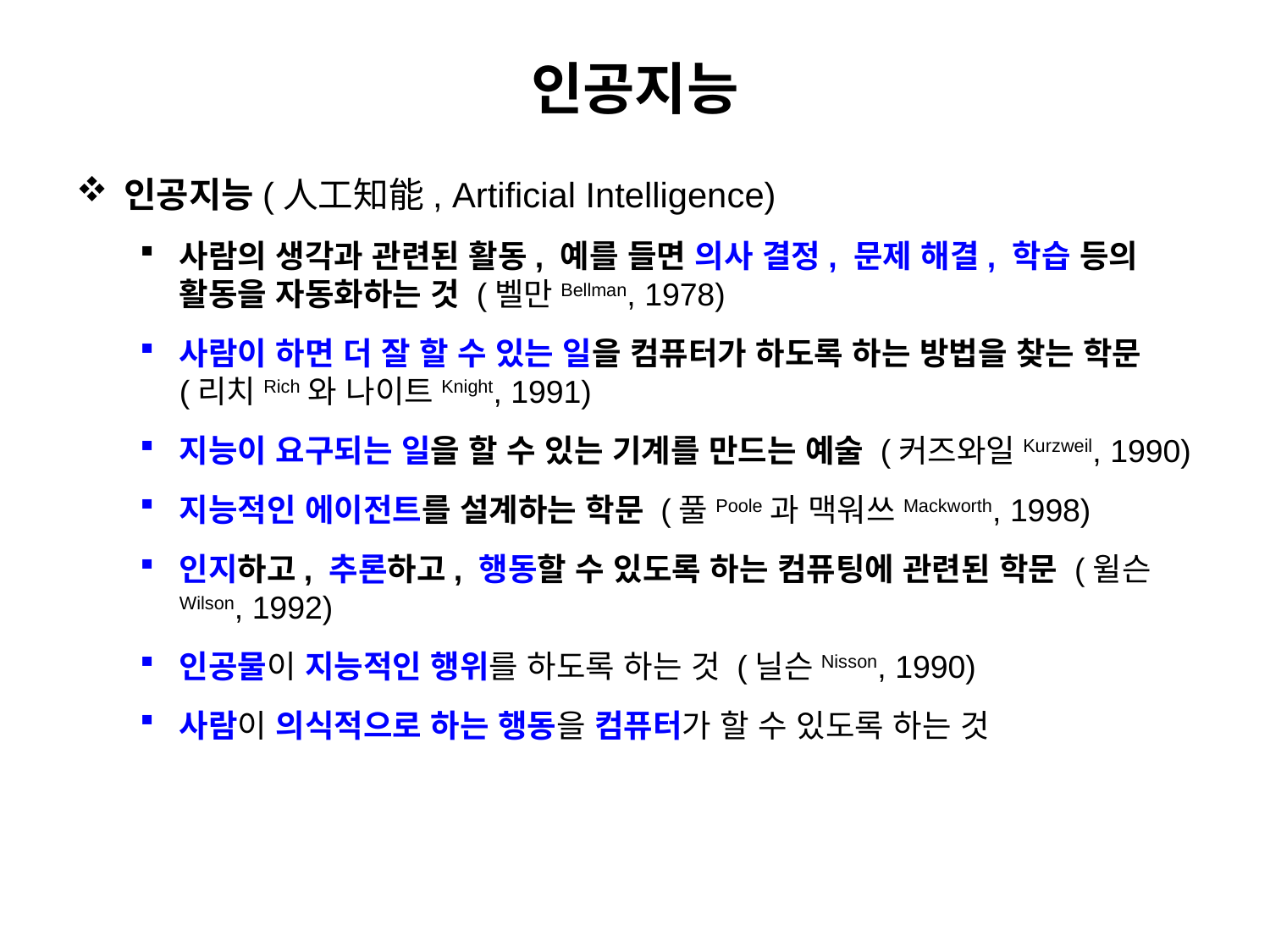

# 인공지능
인공지능(人工知能, Artificial Intelligence)
사람의 생각과 관련된 활동, 예를 들면 의사 결정, 문제 해결, 학습 등의 활동을 자동화하는 것 (벨만Bellman, 1978)
사람이 하면 더 잘 할 수 있는 일을 컴퓨터가 하도록 하는 방법을 찾는 학문 (리치Rich와 나이트Knight, 1991)
지능이 요구되는 일을 할 수 있는 기계를 만드는 예술 (커즈와일Kurzweil, 1990)
지능적인 에이전트를 설계하는 학문 (풀Poole과 맥워쓰Mackworth, 1998)
인지하고, 추론하고, 행동할 수 있도록 하는 컴퓨팅에 관련된 학문 (윌슨Wilson, 1992)
인공물이 지능적인 행위를 하도록 하는 것 (닐슨Nisson, 1990)
사람이 의식적으로 하는 행동을 컴퓨터가 할 수 있도록 하는 것